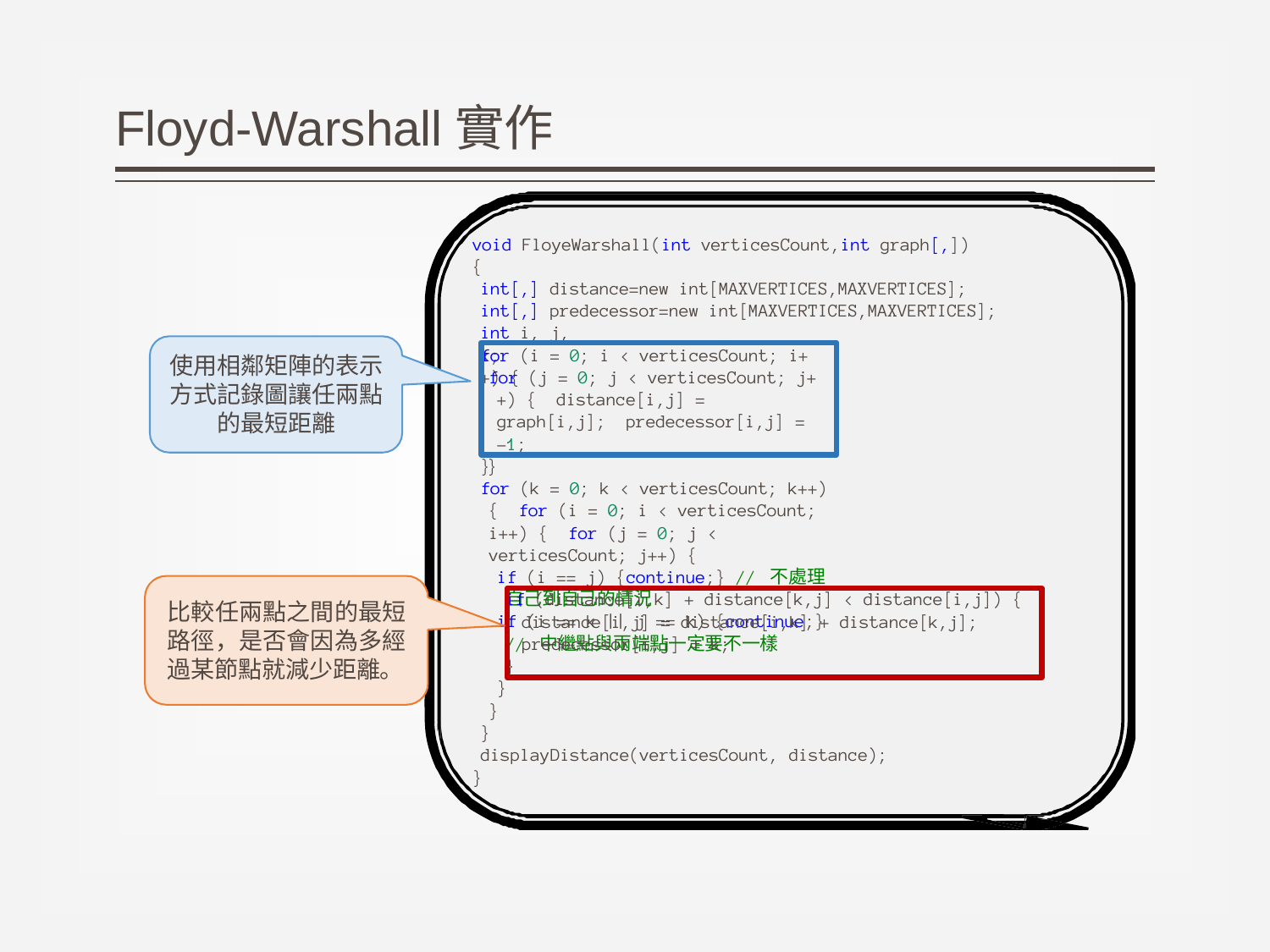

# Floyd-Warshall實作

void FloyeWarshall(int verticesCount,int graph[,])
{
int[,] distance=new int[MAXVERTICES,MAXVERTICES];
int[,] predecessor=new int[MAXVERTICES,MAXVERTICES];
int i, j, k;

for (i = 0; i < verticesCount; i++) {

使用相鄰矩陣的表示 方式記錄圖讓任兩點 的最短距離
for (j = 0; j < verticesCount; j++) {  distance[i,j] = graph[i,j];  predecessor[i,j] = -1;
}
}
for (k = 0; k < verticesCount; k++) {  for (i = 0; i < verticesCount; i++) {  for (j = 0; j < verticesCount; j++) {
if (i == j) {continue;} // 不處理自己到自己的情況
if (i == k || j == k) {continue;} // 中繼點與兩端點一定要不一樣

if (distance[i,k] + distance[k,j] < distance[i,j]) {

比較任兩點之間的最短 路徑，是否會因為多經 過某節點就減少距離。
distance[i,j] = distance[i,k] + distance[k,j];
predecessor[i,j] = k;
}
}
}
}
displayDistance(verticesCount, distance);
}